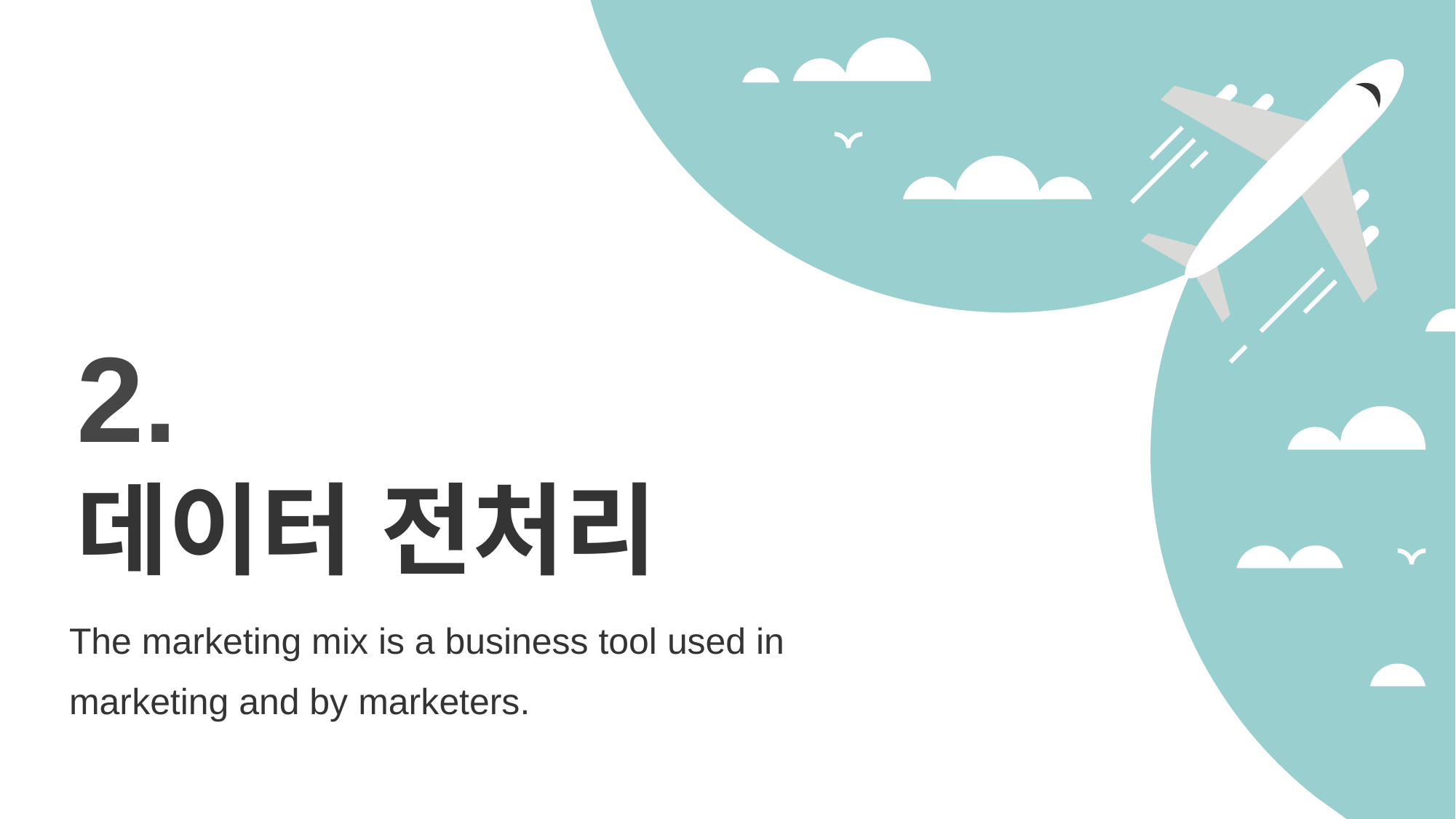

2.
데이터 전처리
The marketing mix is a business tool used in marketing and by marketers.